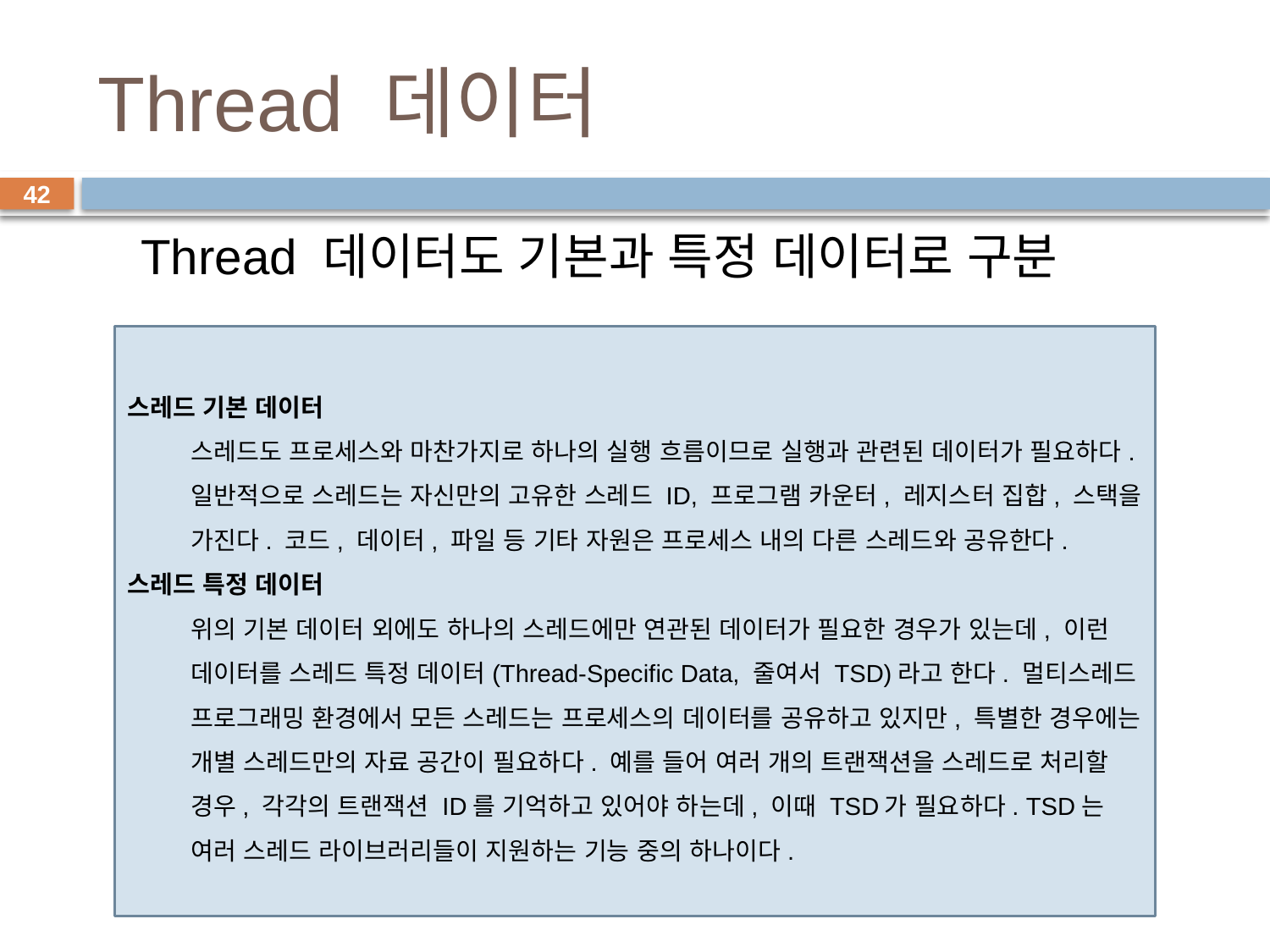

# Thread 데이터
42
Thread 데이터도 기본과 특정 데이터로 구분
스레드 기본 데이터
스레드도 프로세스와 마찬가지로 하나의 실행 흐름이므로 실행과 관련된 데이터가 필요하다. 일반적으로 스레드는 자신만의 고유한 스레드 ID, 프로그램 카운터, 레지스터 집합, 스택을 가진다. 코드, 데이터, 파일 등 기타 자원은 프로세스 내의 다른 스레드와 공유한다.
스레드 특정 데이터
위의 기본 데이터 외에도 하나의 스레드에만 연관된 데이터가 필요한 경우가 있는데, 이런 데이터를 스레드 특정 데이터(Thread-Specific Data, 줄여서 TSD)라고 한다. 멀티스레드 프로그래밍 환경에서 모든 스레드는 프로세스의 데이터를 공유하고 있지만, 특별한 경우에는 개별 스레드만의 자료 공간이 필요하다. 예를 들어 여러 개의 트랜잭션을 스레드로 처리할 경우, 각각의 트랜잭션 ID를 기억하고 있어야 하는데, 이때 TSD가 필요하다. TSD는 여러 스레드 라이브러리들이 지원하는 기능 중의 하나이다.